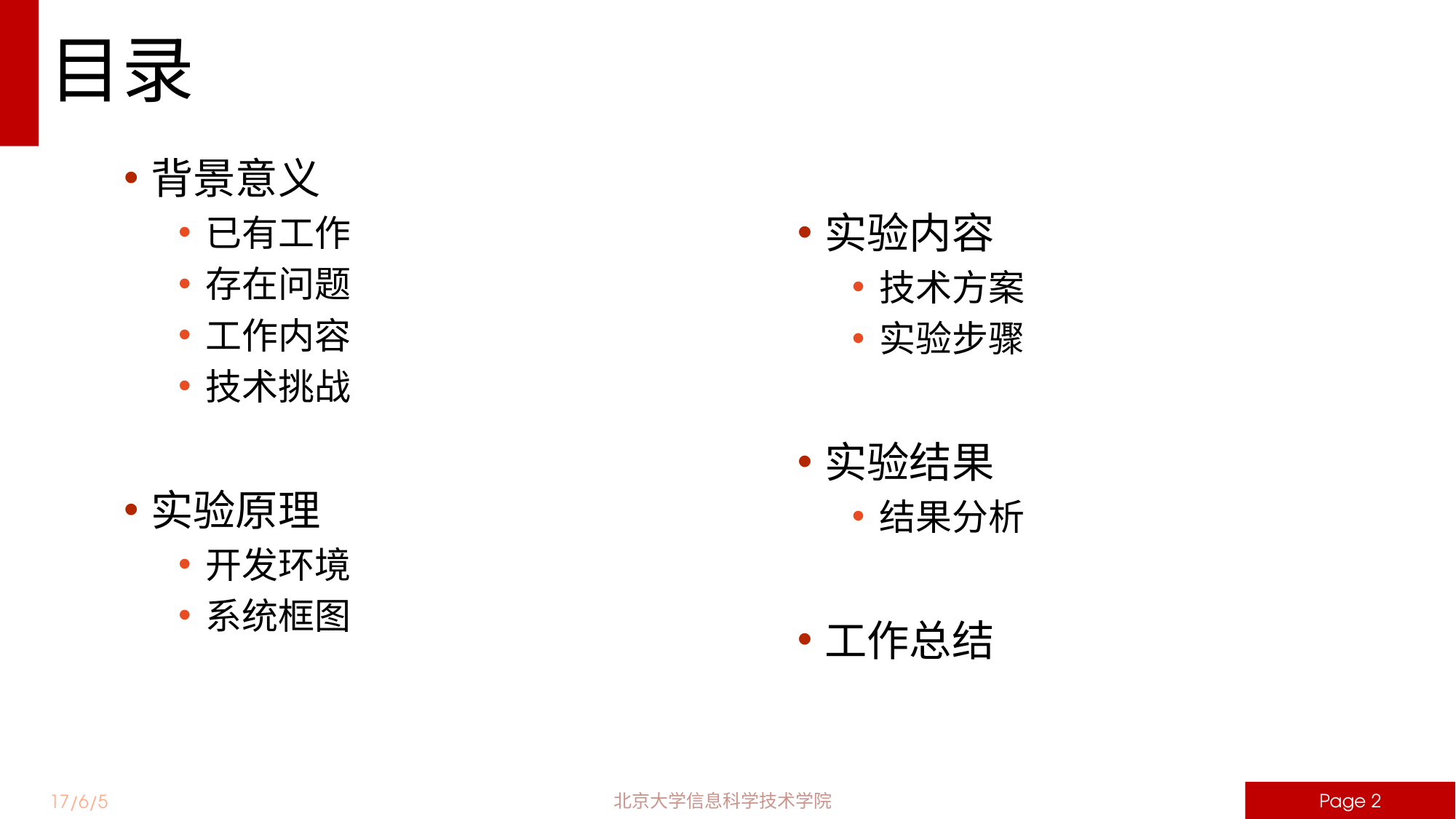

# 目录
背景意义
已有工作
存在问题
工作内容
技术挑战

实验原理
开发环境
系统框图

实验内容
技术方案
实验步骤

实验结果
结果分析

工作总结
Page 2
北京大学信息科学技术学院
17/6/5